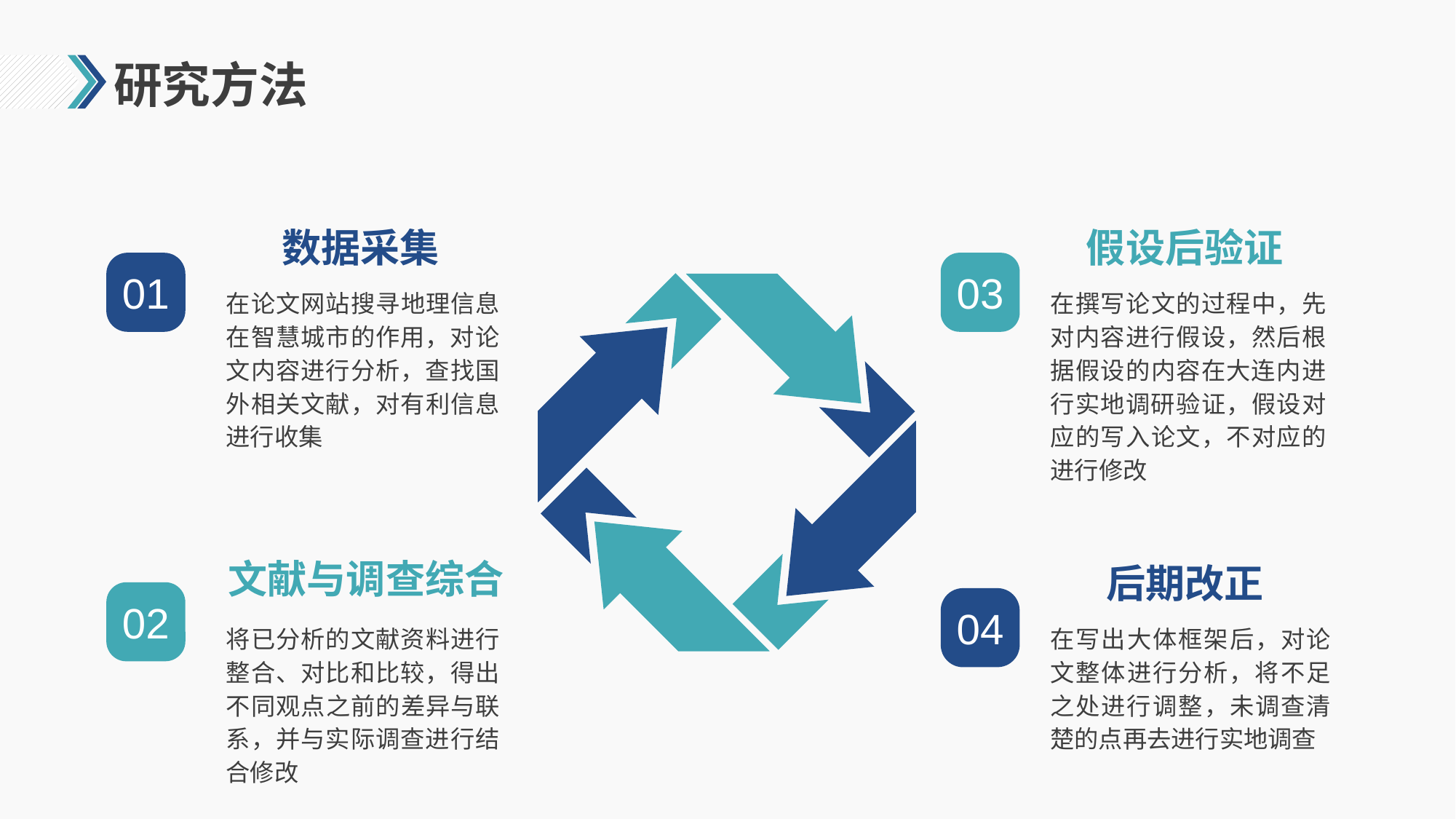

# 研究方法

数据采集
假设后验证
01
03
在论文网站搜寻地理信息在智慧城市的作用，对论文内容进行分析，查找国外相关文献，对有利信息进行收集
在撰写论文的过程中，先对内容进行假设，然后根据假设的内容在大连内进行实地调研验证，假设对应的写入论文，不对应的进行修改

文献与调查综合
后期改正
02
04
将已分析的文献资料进行整合、对比和比较，得出不同观点之前的差异与联系，并与实际调查进行结合修改
在写出大体框架后，对论文整体进行分析，将不足之处进行调整，未调查清楚的点再去进行实地调查